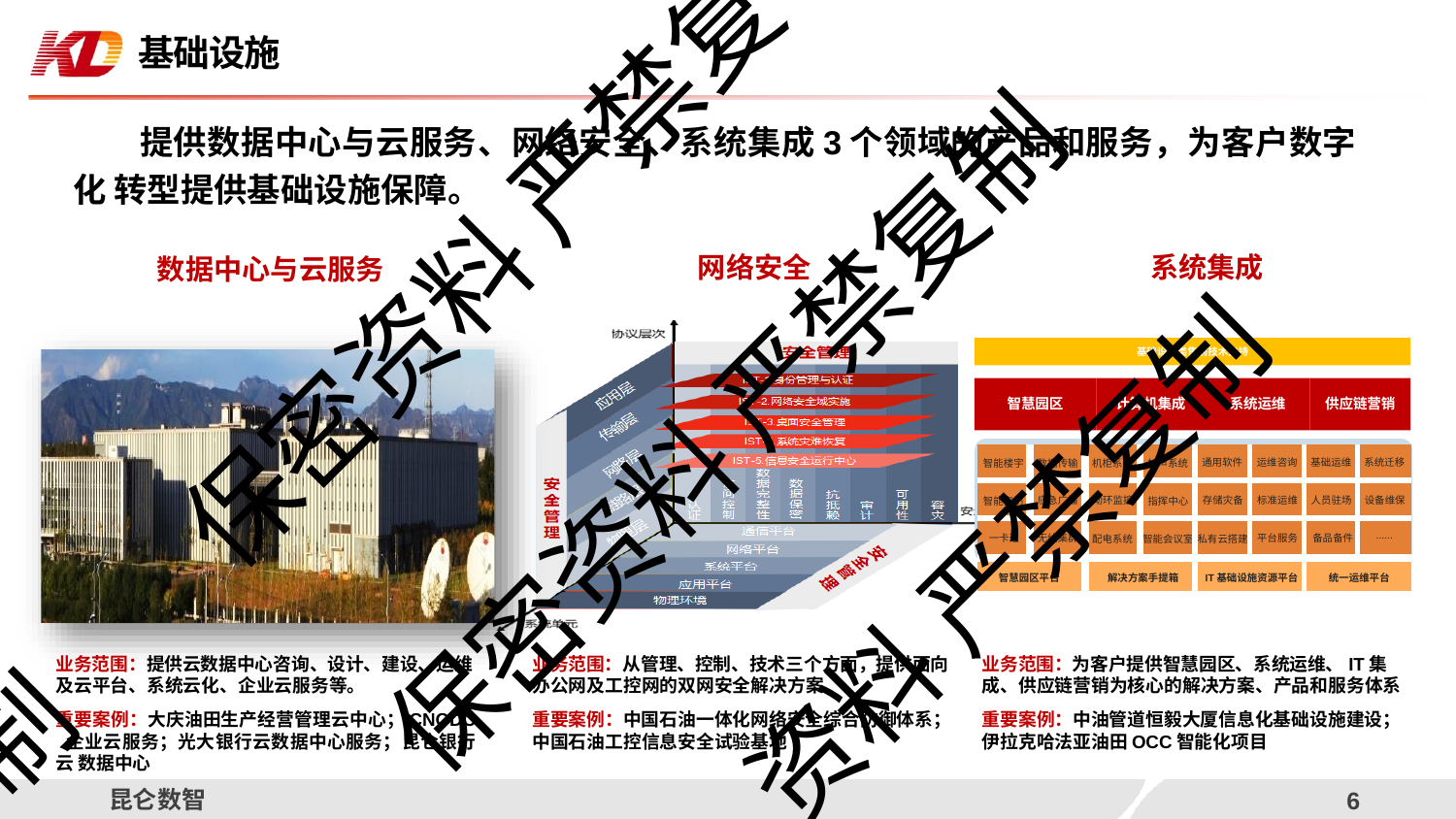

# 基础设施

提供数据中心与云服务、网络安全、系统集成3个领域的产品和服务，为客户数字化 转型提供基础设施保障。
保密资料 严禁复
网络安全	系统集成
数据中心与云服务

基础设施类售前技术支持

保密资料 严禁复制

智慧园区
计算机集成
系统运维	供应链营销

| 智能楼宇 | 数据传输 | 机柜系统 | 扩声系统 | 通用软件 | 运维咨询 | 基础运维 | 系统迁移 |
| --- | --- | --- | --- | --- | --- | --- | --- |
| 智能安防 | 应急广播 | 动环监控 | 指挥中心 | 存储灾备 | 标准运维 | 人员驻场 | 设备维保 |
| 一卡通 | 无线集群 | 配电系统 | 智能会议室 | 私有云搭建 | 平台服务 | 备品备件 | ...... |
| 智慧园区平台 |  | 解决方案手提箱 |  | IT基础设施资源平台 |  | 统一运维平台 |  |
资料 严禁复制
业务范围：提供云数据中心咨询、设计、建设、运维
及云平台、系统云化、企业云服务等。
重要案例：大庆油田生产经营管理云中心；CNODC  企业云服务；光大银行云数据中心服务；昆仑银行云 数据中心
业务范围：从管理、控制、技术三个方面，提供面向
办公网及工控网的双网安全解决方案
重要案例：中国石油一体化网络安全综合防御体系； 中国石油工控信息安全试验基地
业务范围：为客户提供智慧园区、系统运维、IT集
成、供应链营销为核心的解决方案、产品和服务体系
重要案例：中油管道恒毅大厦信息化基础设施建设； 伊拉克哈法亚油田OCC智能化项目
制
昆仑数智
6